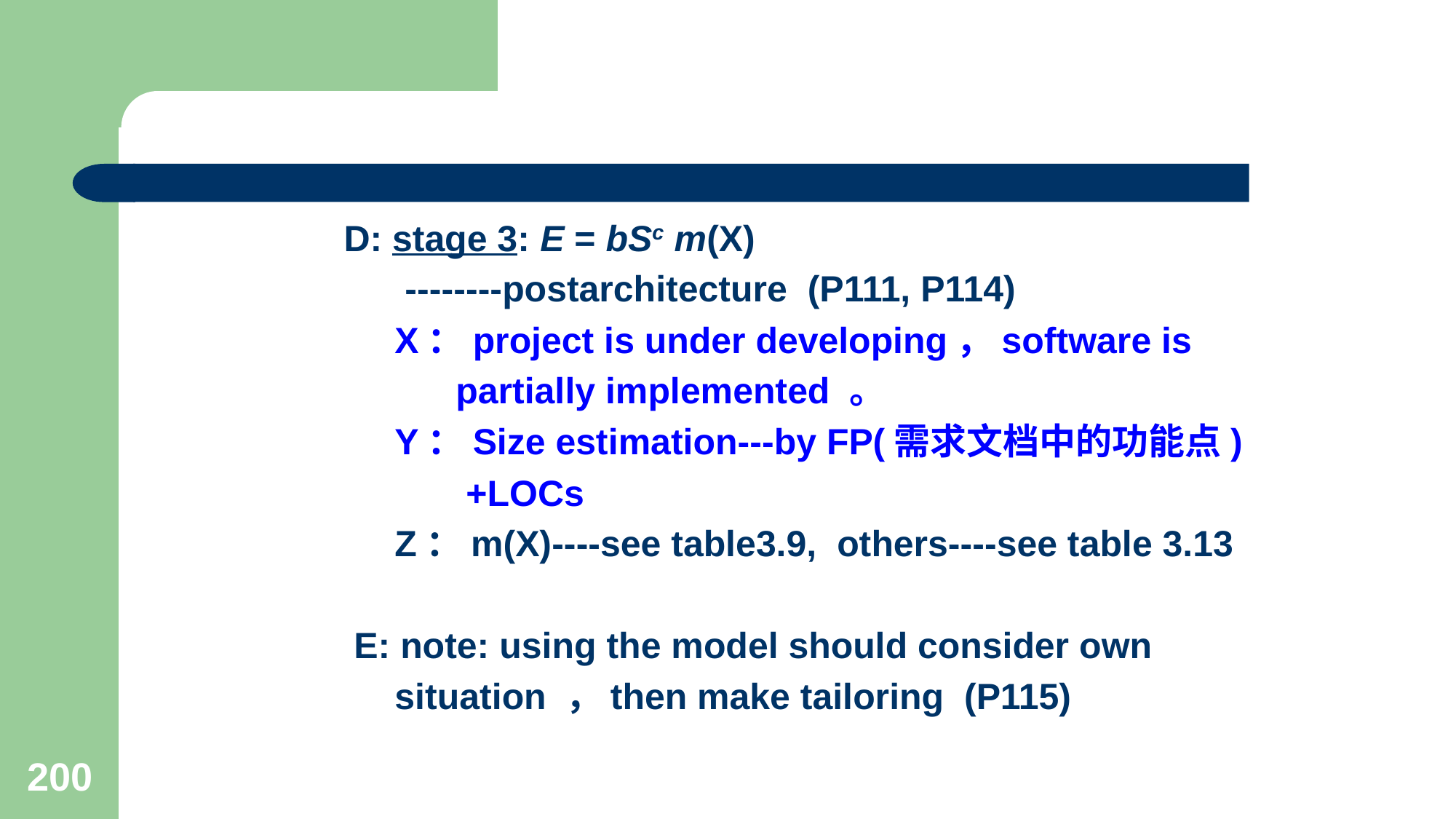

#
     D: stage 3: E = bSc m(X)
           --------postarchitecture  (P111, P114)
          X：project is under developing，software is
                partially implemented 。
          Y：Size estimation---by FP(需求文档中的功能点)
                 +LOCs
          Z：m(X)----see table3.9,  others----see table 3.13

      E: note: using the model should consider own
          situation ，then make tailoring  (P115)

200